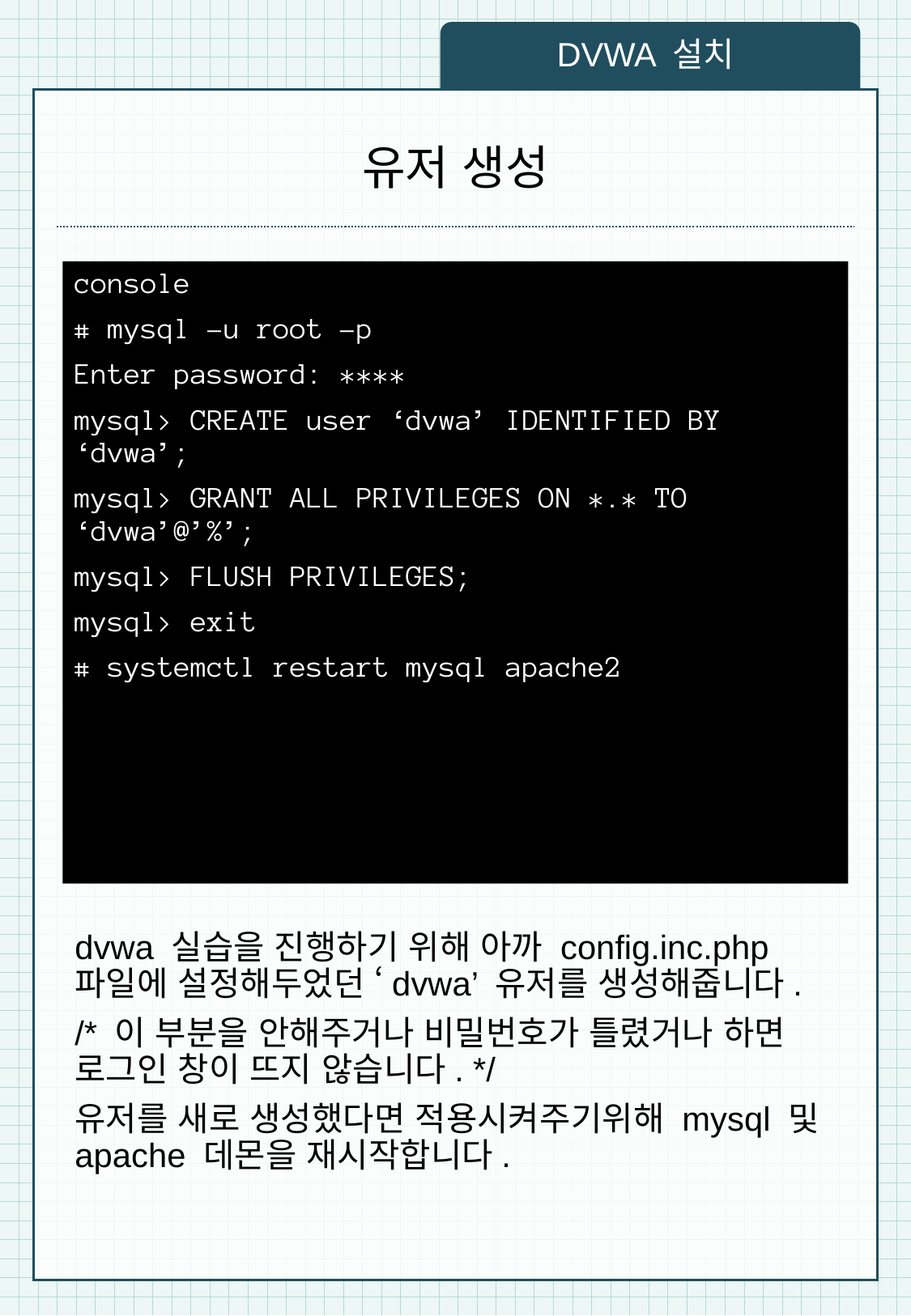

DVWA 설치

# 유저 생성
console
# mysql –u root –p
Enter password: ****
mysql> CREATE user ‘dvwa’ IDENTIFIED BY ‘dvwa’;
mysql> GRANT ALL PRIVILEGES ON *.* TO ‘dvwa’@’%’;
mysql> FLUSH PRIVILEGES;
mysql> exit
# systemctl restart mysql apache2
dvwa 실습을 진행하기 위해 아까 config.inc.php 파일에 설정해두었던 ‘dvwa’ 유저를 생성해줍니다.
/* 이 부분을 안해주거나 비밀번호가 틀렸거나 하면 로그인 창이 뜨지 않습니다. */
유저를 새로 생성했다면 적용시켜주기위해 mysql 및 apache 데몬을 재시작합니다.